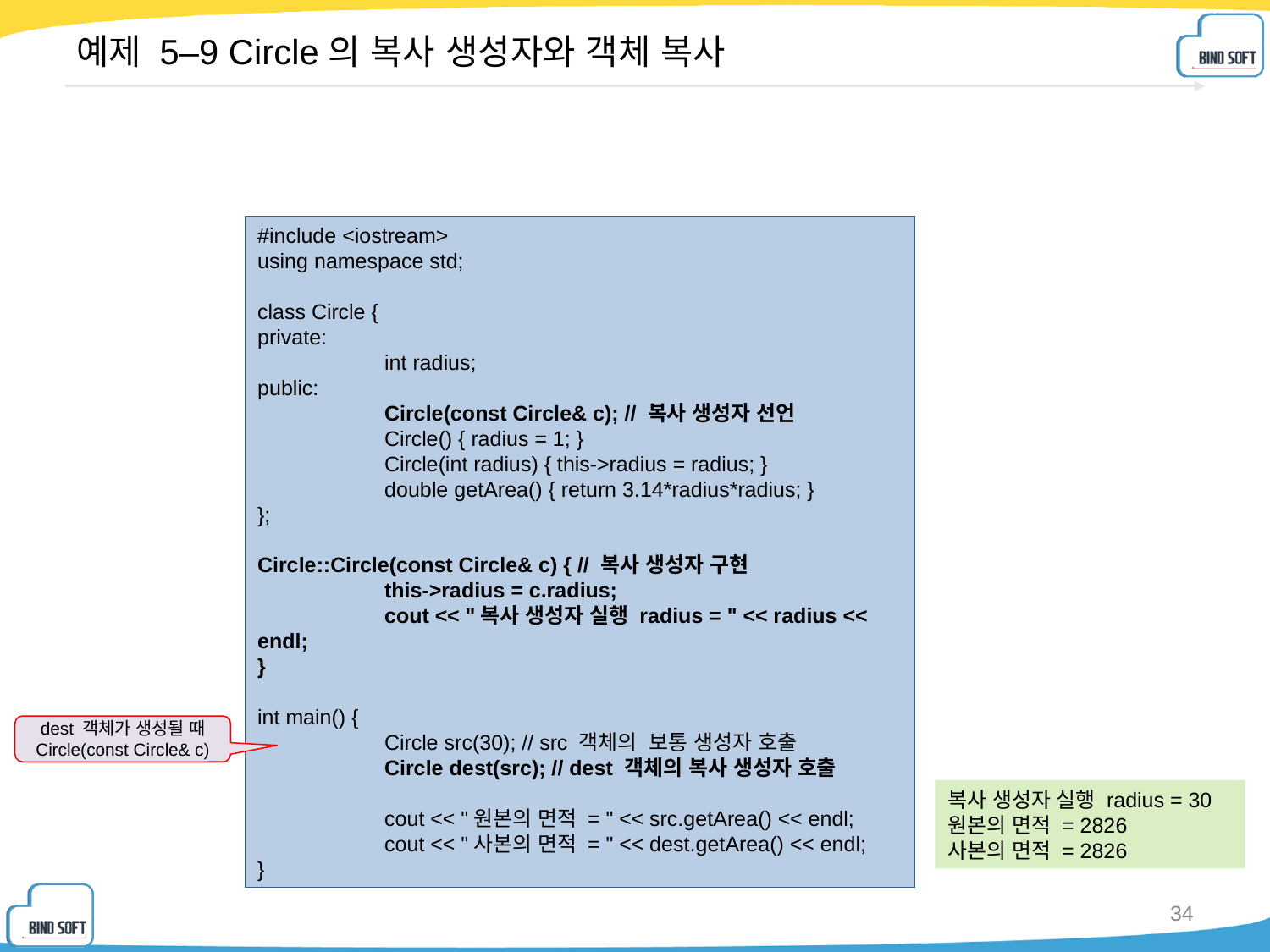

# 예제 5–9 Circle의 복사 생성자와 객체 복사
#include <iostream>
using namespace std;

class Circle {
private:
	int radius;
public:
	Circle(const Circle& c); // 복사 생성자 선언
	Circle() { radius = 1; }
	Circle(int radius) { this->radius = radius; }
	double getArea() { return 3.14*radius*radius; }
};

Circle::Circle(const Circle& c) { // 복사 생성자 구현
	this->radius = c.radius;
	cout << "복사 생성자 실행 radius = " << radius << endl;
}

int main() {
	Circle src(30); // src 객체의  보통 생성자 호출
	Circle dest(src); // dest 객체의 복사 생성자 호출

	cout << "원본의 면적 = " << src.getArea() << endl;
	cout << "사본의 면적 = " << dest.getArea() << endl;
}
dest 객체가 생성될 때 Circle(const Circle& c)
복사 생성자 실행 radius = 30
원본의 면적 = 2826
사본의 면적 = 2826
34